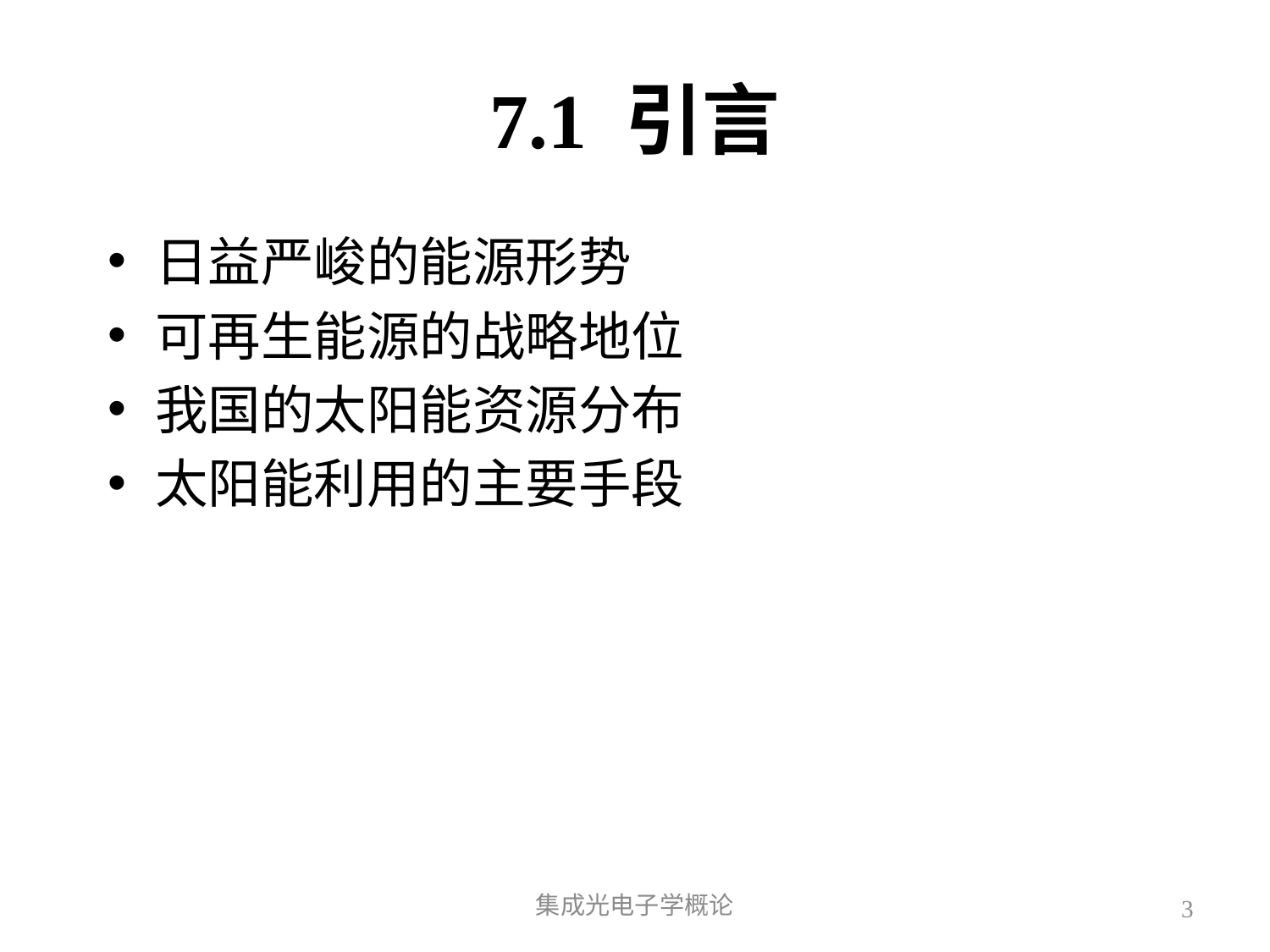

# 7.1 引言
日益严峻的能源形势
可再生能源的战略地位
我国的太阳能资源分布
太阳能利用的主要手段
集成光电子学概论
3